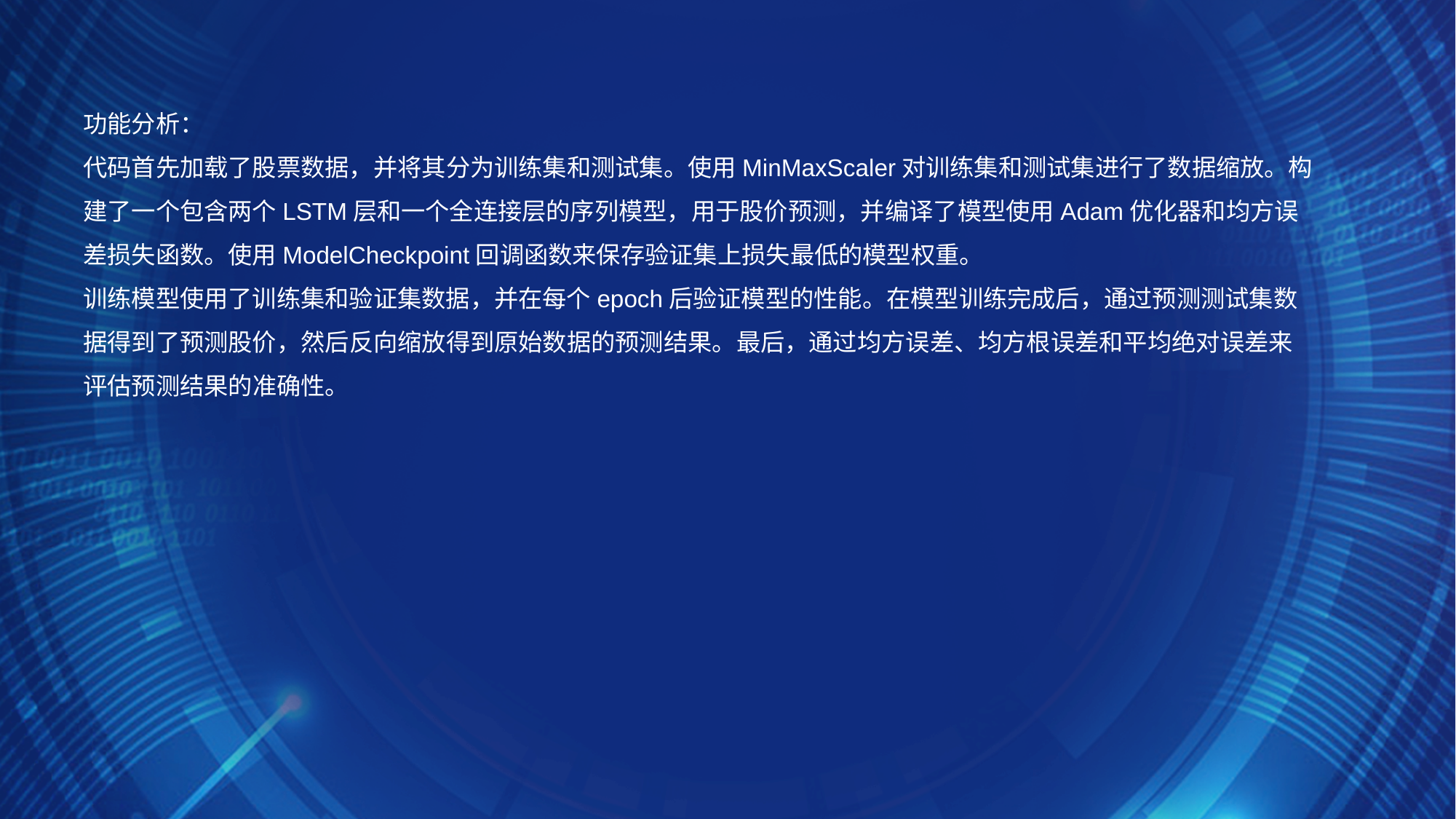

功能分析：
代码首先加载了股票数据，并将其分为训练集和测试集。使用MinMaxScaler对训练集和测试集进行了数据缩放。构建了一个包含两个LSTM层和一个全连接层的序列模型，用于股价预测，并编译了模型使用Adam优化器和均方误差损失函数。使用ModelCheckpoint回调函数来保存验证集上损失最低的模型权重。
训练模型使用了训练集和验证集数据，并在每个epoch后验证模型的性能。在模型训练完成后，通过预测测试集数据得到了预测股价，然后反向缩放得到原始数据的预测结果。最后，通过均方误差、均方根误差和平均绝对误差来评估预测结果的准确性。